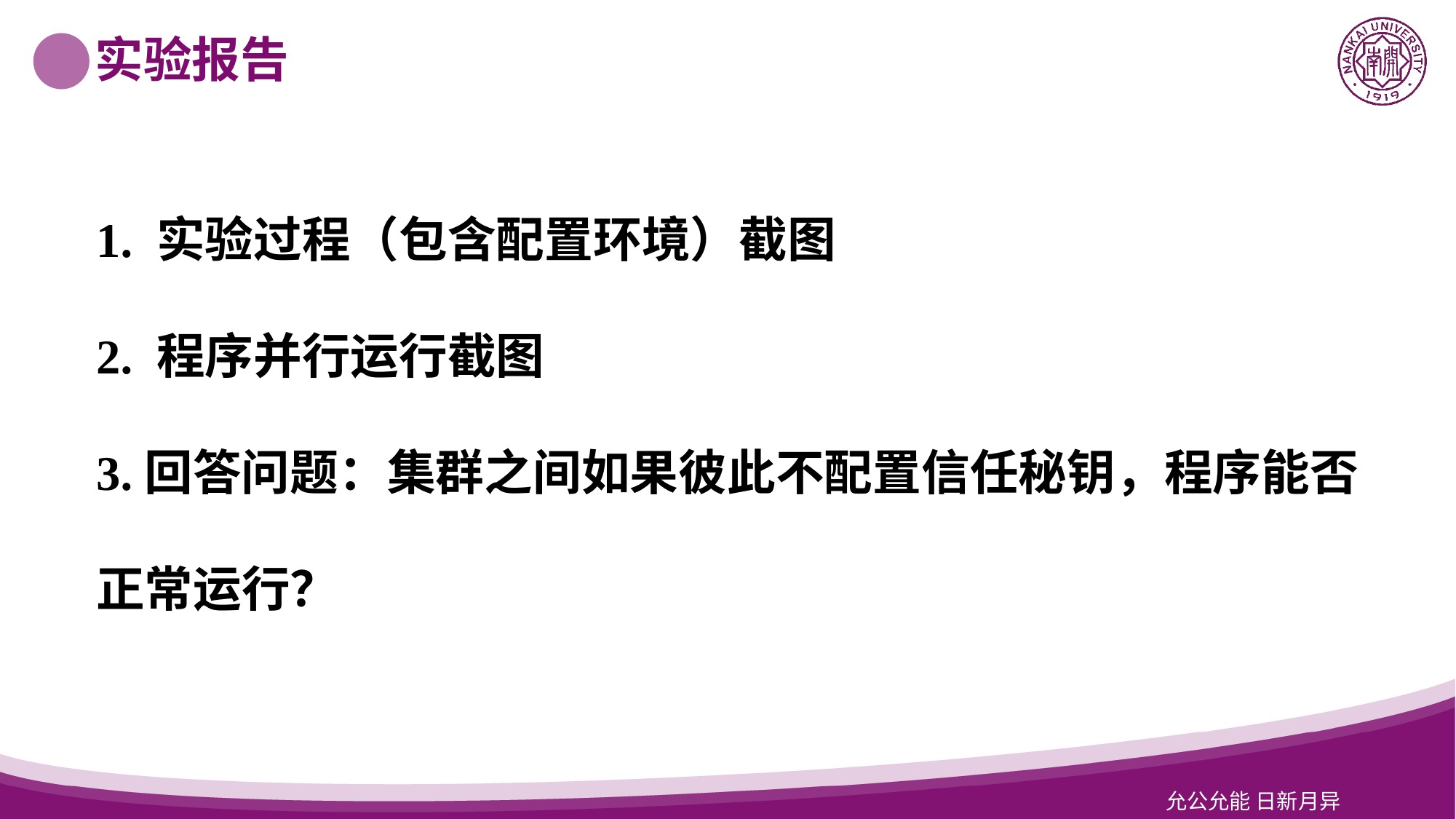

选中图片Delete，点击中间图标即可插入新图片

实验报告
1. 实验过程（包含配置环境）截图
2. 程序并行运行截图
3.回答问题：集群之间如果彼此不配置信任秘钥，程序能否正常运行？